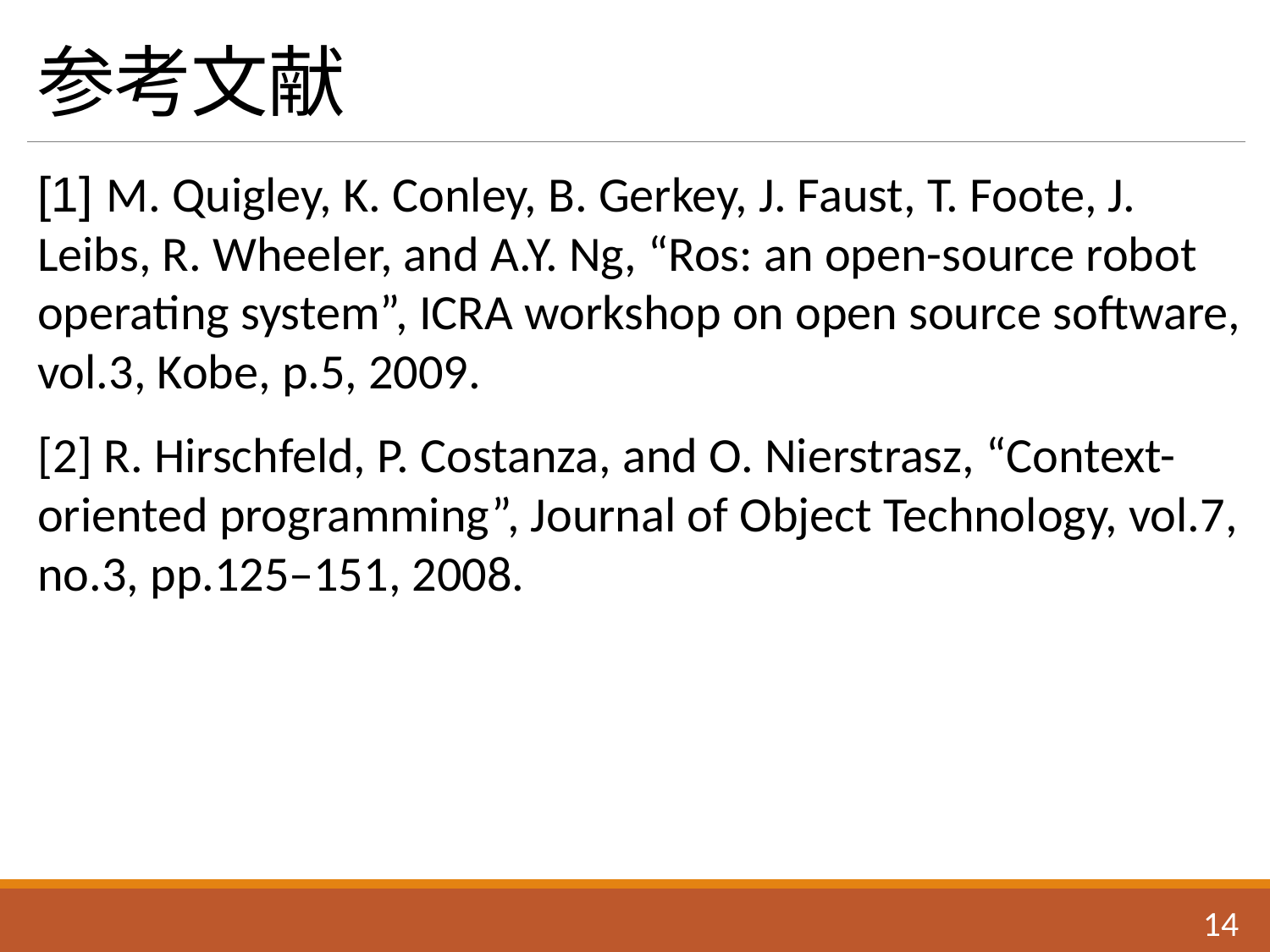

# 参考文献
[1] M. Quigley, K. Conley, B. Gerkey, J. Faust, T. Foote, J. Leibs, R. Wheeler, and A.Y. Ng, “Ros: an open-source robot operating system”, ICRA workshop on open source software, vol.3, Kobe, p.5, 2009.
[2] R. Hirschfeld, P. Costanza, and O. Nierstrasz, “Context-oriented programming”, Journal of Object Technology, vol.7, no.3, pp.125–151, 2008.
14